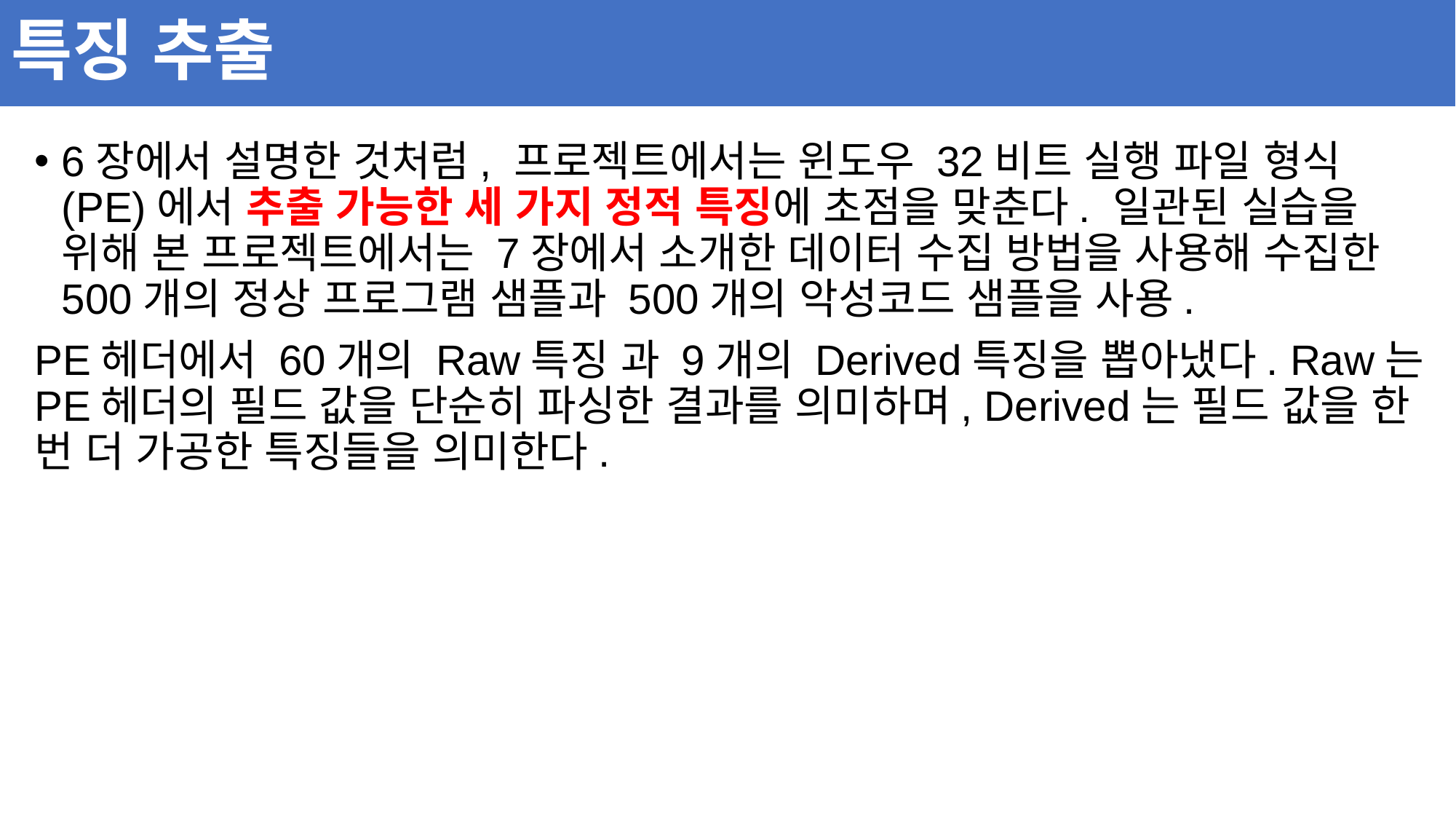

# 특징 추출
6장에서 설명한 것처럼, 프로젝트에서는 윈도우 32비트 실행 파일 형식(PE)에서 추출 가능한 세 가지 정적 특징에 초점을 맞춘다. 일관된 실습을 위해 본 프로젝트에서는 7장에서 소개한 데이터 수집 방법을 사용해 수집한 500개의 정상 프로그램 샘플과 500개의 악성코드 샘플을 사용.
PE헤더에서 60개의 Raw특징 과 9개의 Derived특징을 뽑아냈다. Raw는 PE헤더의 필드 값을 단순히 파싱한 결과를 의미하며, Derived는 필드 값을 한 번 더 가공한 특징들을 의미한다.